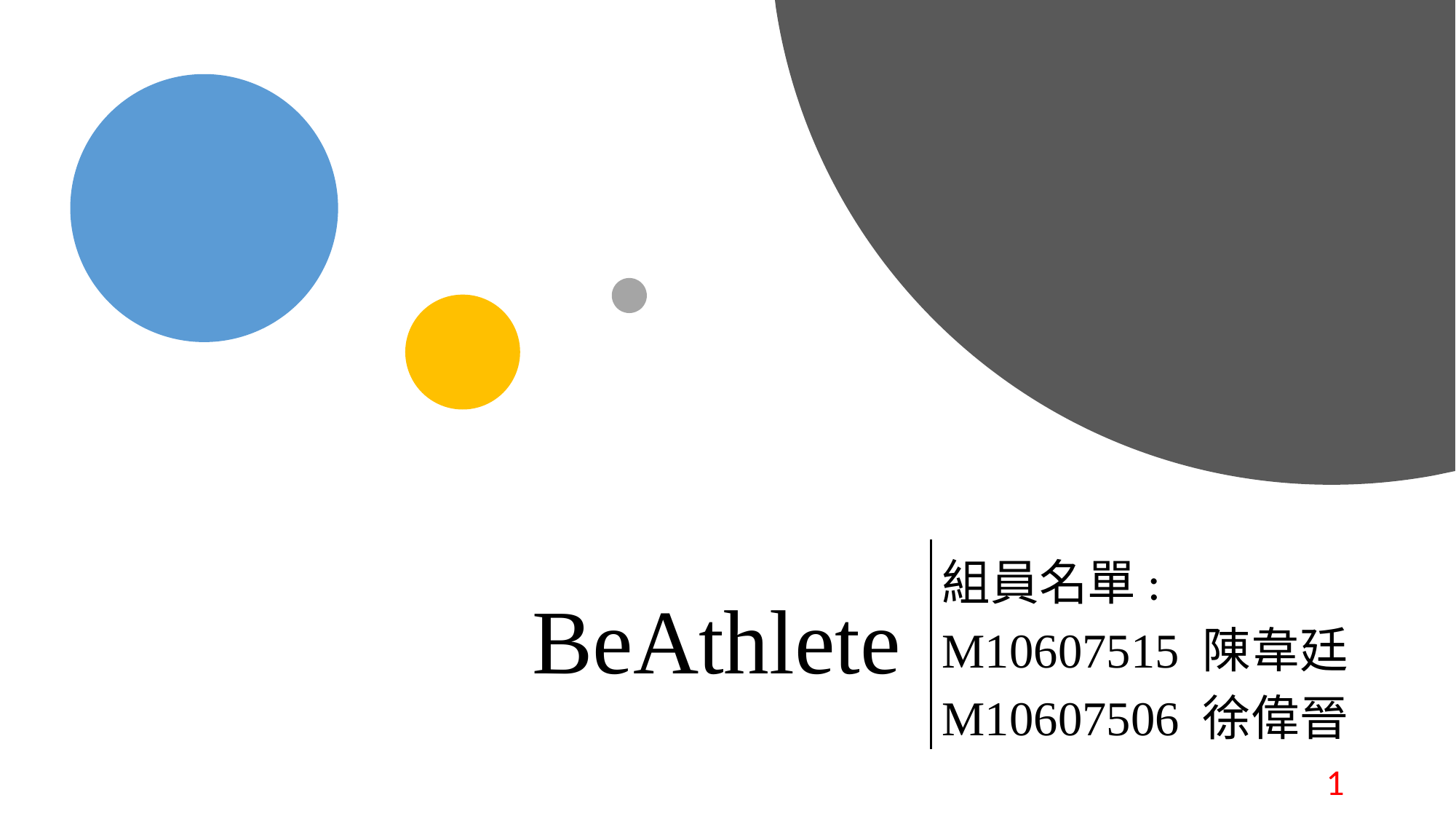

組員名單:
M10607515 陳韋廷
M10607506 徐偉晉
# BeAthlete
1